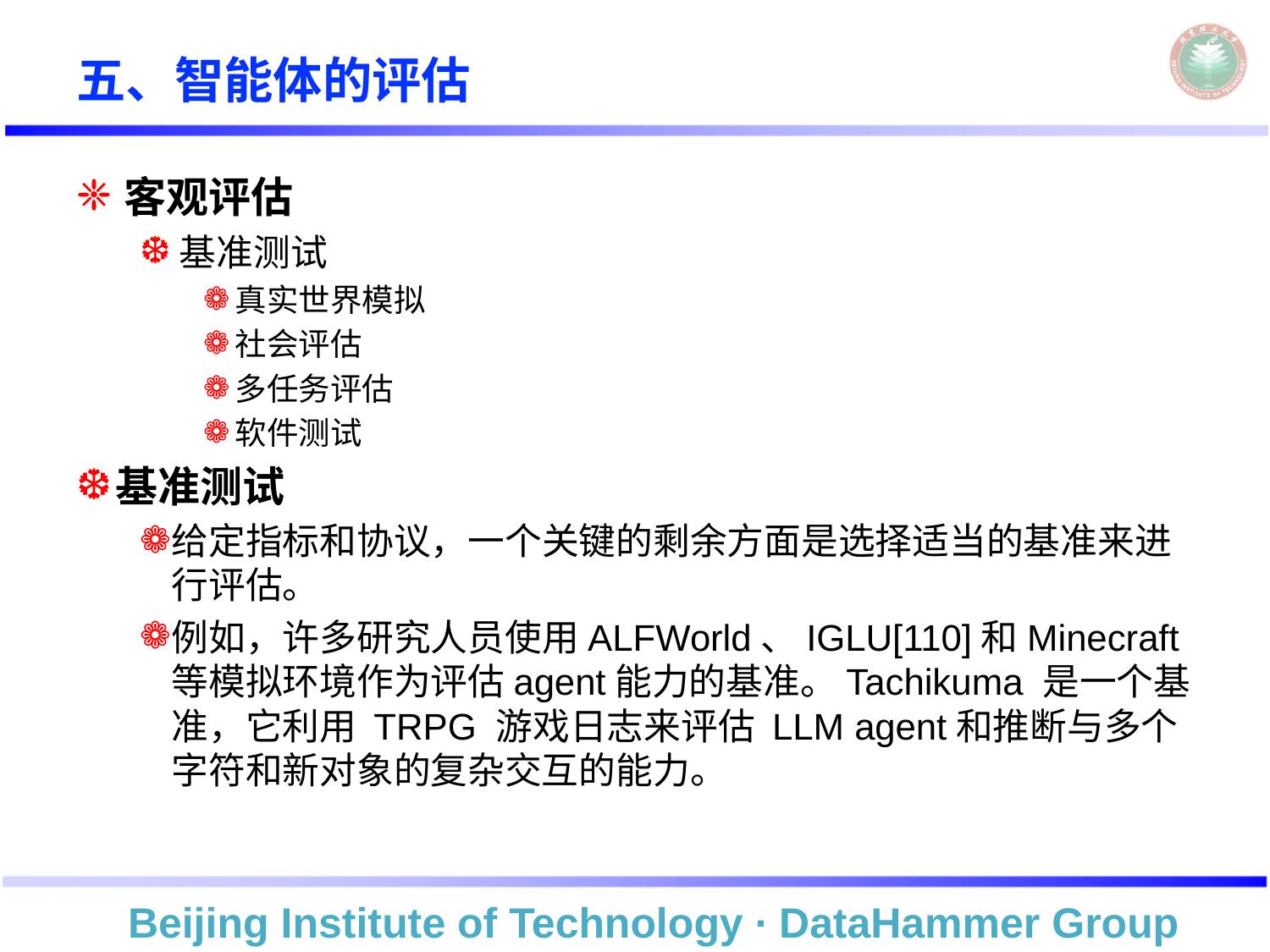

# 五、智能体的评估
客观评估
基准测试
真实世界模拟
社会评估
多任务评估
软件测试
基准测试
给定指标和协议，一个关键的剩余方面是选择适当的基准来进行评估。
例如，许多研究人员使用ALFWorld、IGLU[110]和Minecraft等模拟环境作为评估agent能力的基准。Tachikuma 是一个基准，它利用 TRPG 游戏日志来评估 LLM agent和推断与多个字符和新对象的复杂交互的能力。